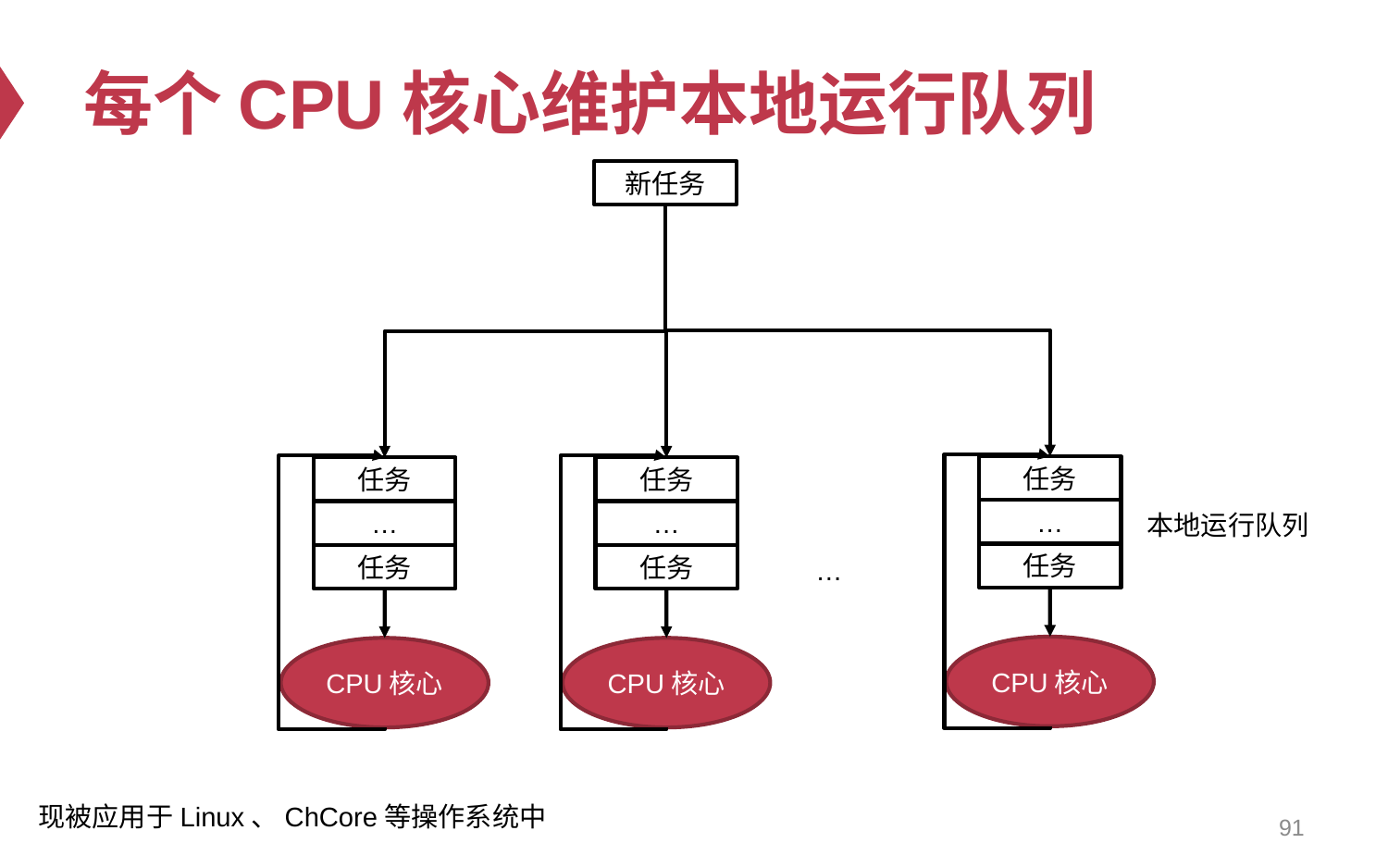

# 每个CPU核心维护本地运行队列
新任务
任务
任务
任务
…
…
…
本地运行队列
任务
任务
任务
…
CPU核心
CPU核心
CPU核心
现被应用于Linux、ChCore等操作系统中
91